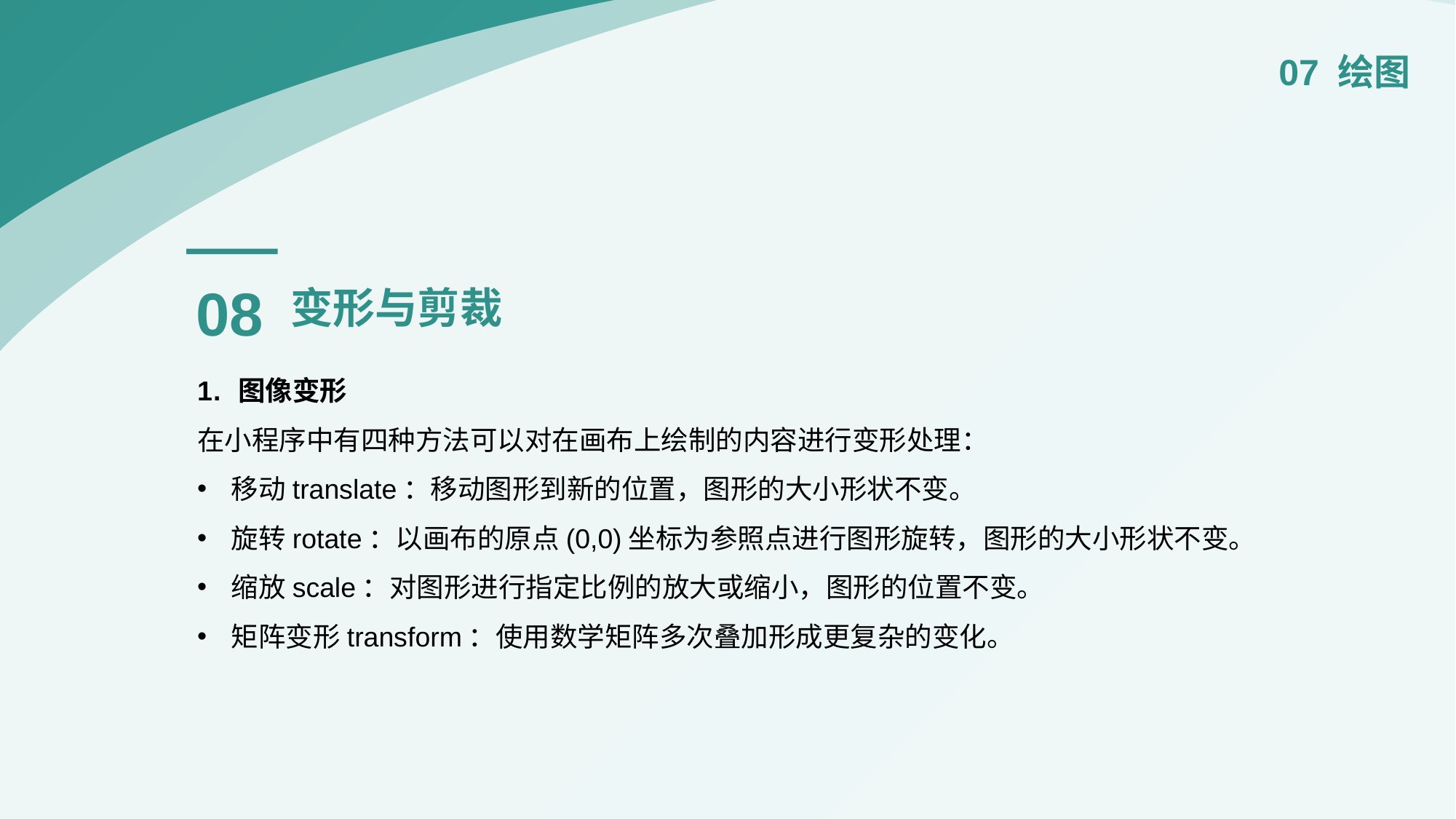

07 绘图
08

变形与剪裁
图像变形
在小程序中有四种方法可以对在画布上绘制的内容进行变形处理：
移动translate：移动图形到新的位置，图形的大小形状不变。
旋转rotate：以画布的原点(0,0)坐标为参照点进行图形旋转，图形的大小形状不变。
缩放scale：对图形进行指定比例的放大或缩小，图形的位置不变。
矩阵变形transform：使用数学矩阵多次叠加形成更复杂的变化。